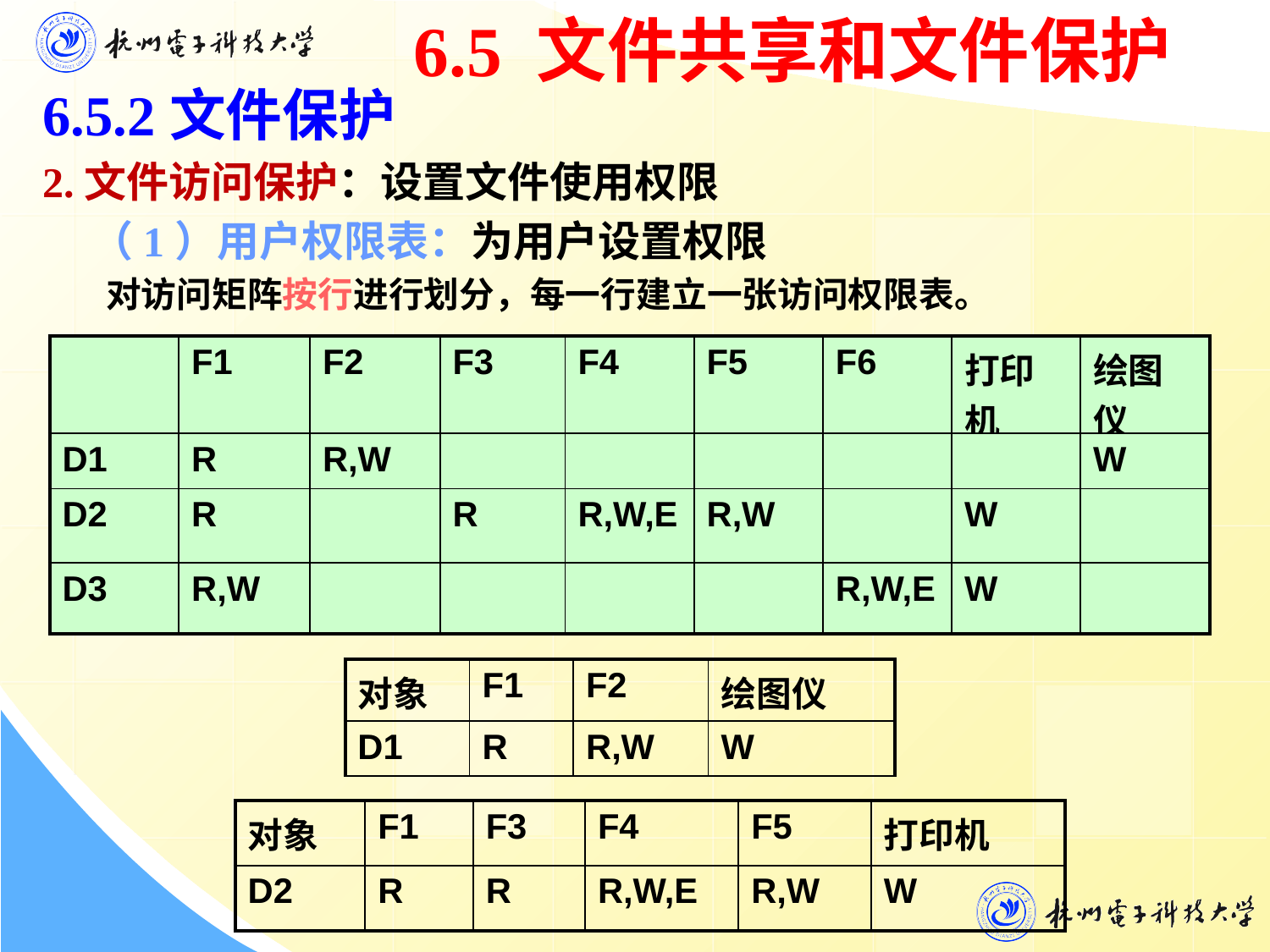

6.5 文件共享和文件保护
6.5.2文件保护
2.文件访问保护：设置文件使用权限
    （1）用户权限表：为用户设置权限
对访问矩阵按行进行划分，每一行建立一张访问权限表。

|  | F1 | F2 | F3 | F4 | F5 | F6 | 打印机 | 绘图仪 |
| --- | --- | --- | --- | --- | --- | --- | --- | --- |
| D1 | R | R,W |  |  |  |  |  | W |
| D2 | R |  | R | R,W,E | R,W |  | W |  |
| D3 | R,W |  |  |  |  | R,W,E | W |  |
| 对象 | F1 | F2 | 绘图仪 |
| --- | --- | --- | --- |
| D1 | R | R,W | W |
| 对象 | F1 | F3 | F4 | F5 | 打印机 |
| --- | --- | --- | --- | --- | --- |
| D2 | R | R | R,W,E | R,W | W |